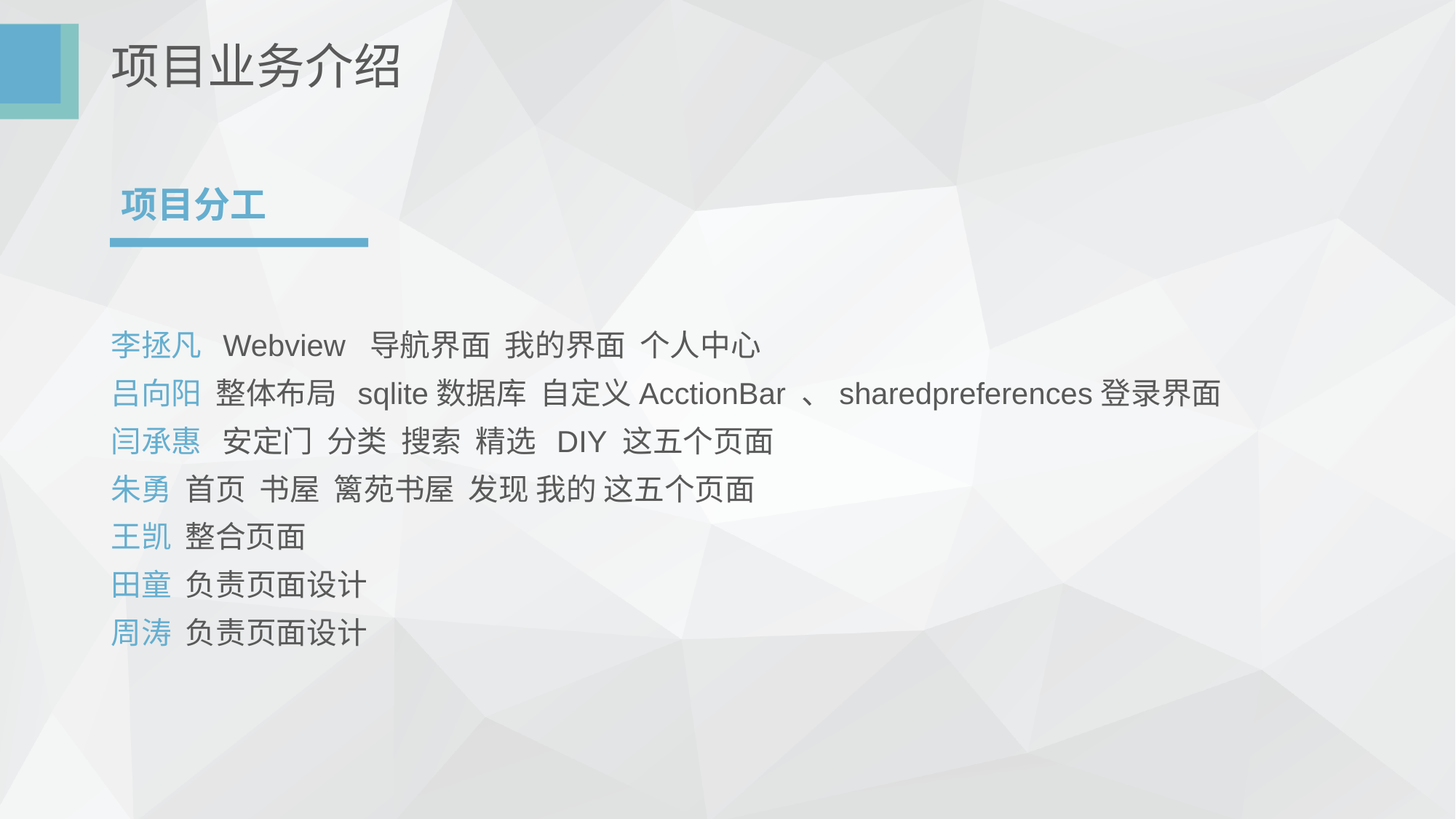

# 项目业务介绍
 项目分工

李拯凡  Webview  导航界面  我的界面  个人中心
吕向阳  整体布局  sqlite数据库  自定义AcctionBar 、sharedpreferences登录界面
闫承惠   安定门  分类  搜索  精选  DIY 这五个页面
朱勇  首页  书屋  篱苑书屋  发现 我的 这五个页面
王凯  整合页面
田童  负责页面设计
周涛  负责页面设计

15